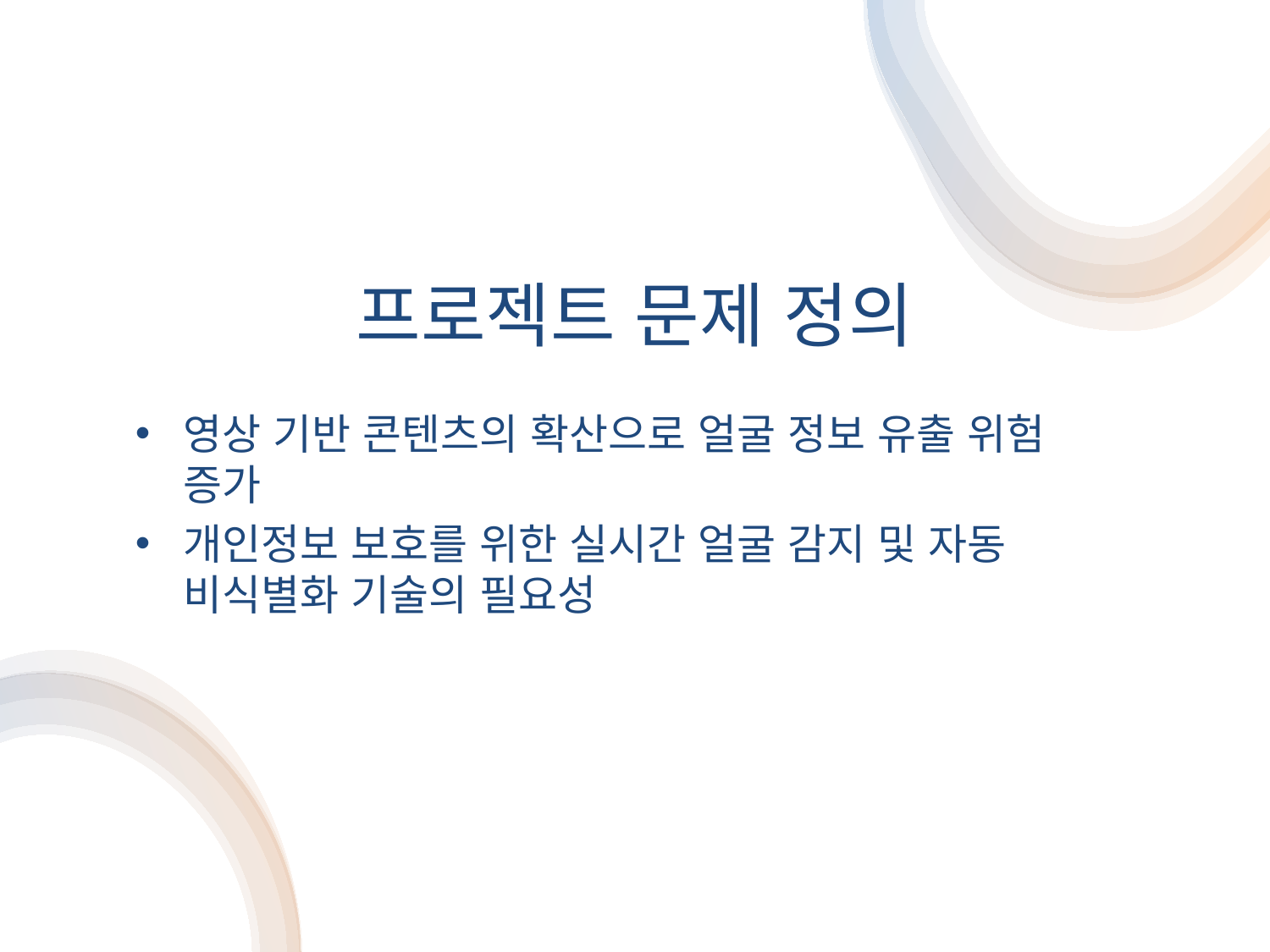

# 프로젝트 문제 정의
영상 기반 콘텐츠의 확산으로 얼굴 정보 유출 위험 증가
개인정보 보호를 위한 실시간 얼굴 감지 및 자동 비식별화 기술의 필요성